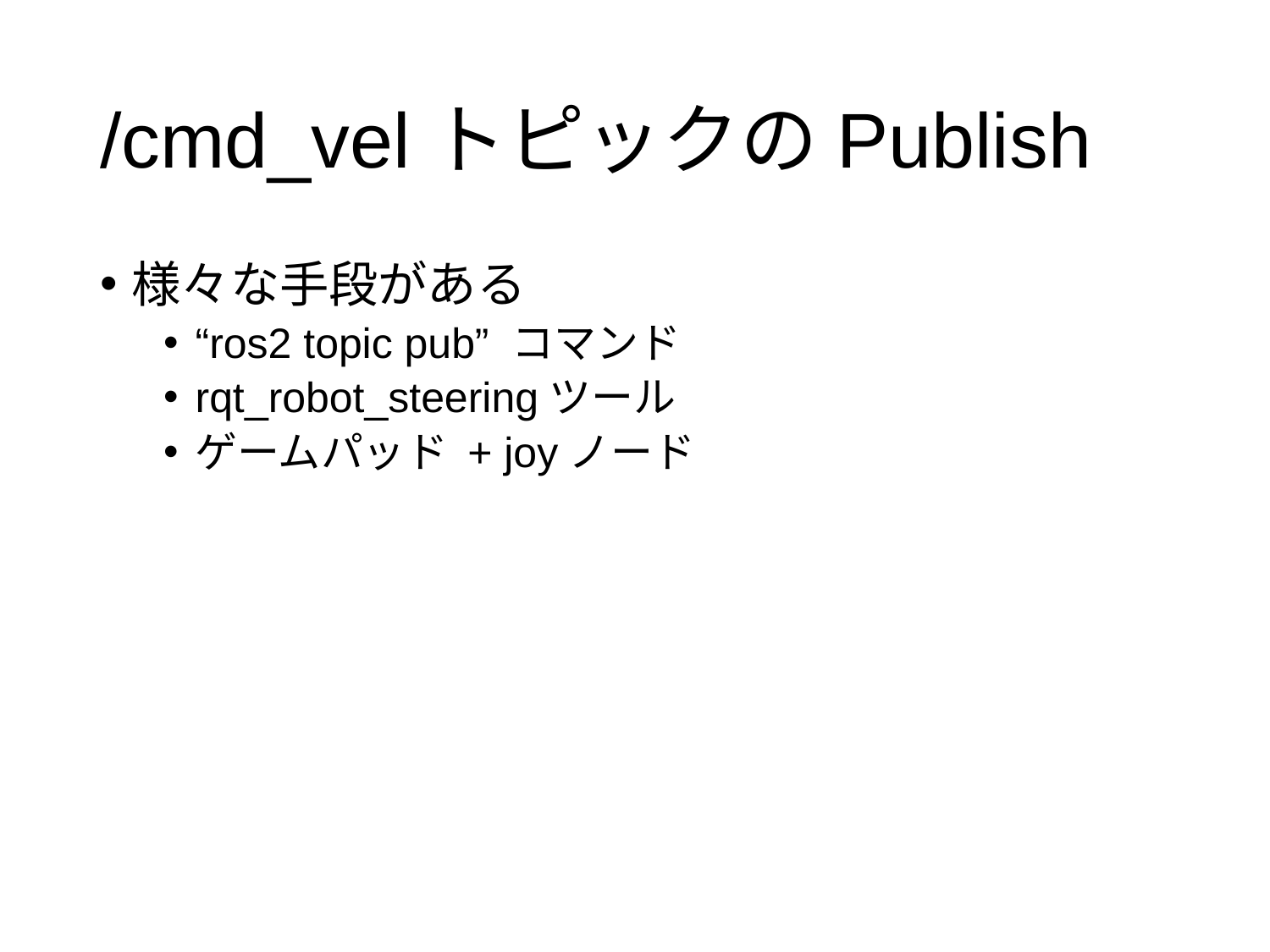

# /cmd_velトピックのPublish
様々な手段がある
“ros2 topic pub” コマンド
rqt_robot_steeringツール
ゲームパッド + joyノード